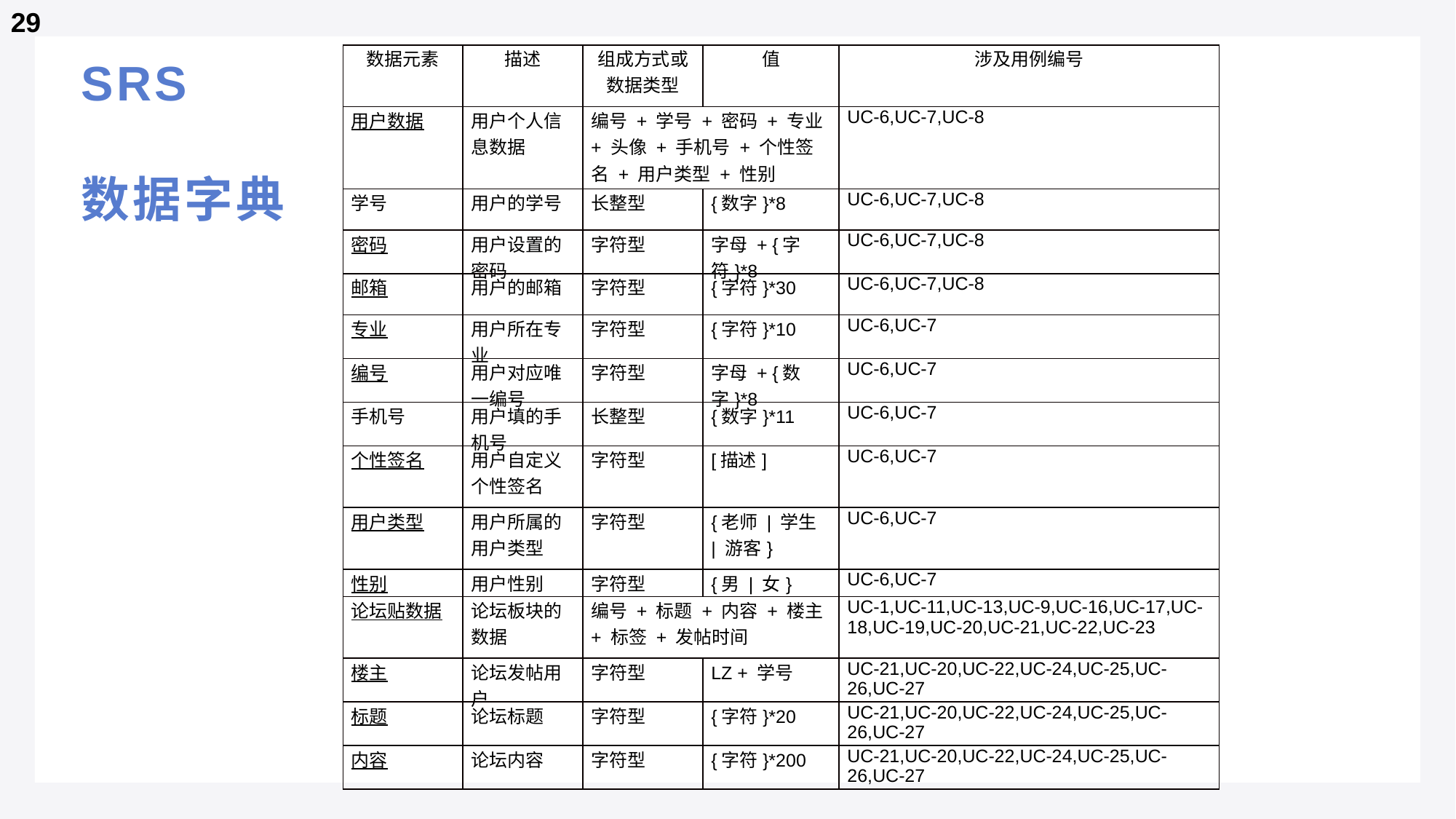

29
# SRS 数据字典
| 数据元素 | 描述 | 组成方式或数据类型 | 值 | 涉及用例编号 |
| --- | --- | --- | --- | --- |
| 用户数据 | 用户个人信息数据 | 编号 + 学号 + 密码 + 专业 + 头像 + 手机号 + 个性签名 + 用户类型 + 性别 |  | UC-6,UC-7,UC-8 |
| 学号 | 用户的学号 | 长整型 | {数字}\*8 | UC-6,UC-7,UC-8 |
| 密码 | 用户设置的密码 | 字符型 | 字母 + {字符}\*8 | UC-6,UC-7,UC-8 |
| 邮箱 | 用户的邮箱 | 字符型 | {字符}\*30 | UC-6,UC-7,UC-8 |
| 专业 | 用户所在专业 | 字符型 | {字符}\*10 | UC-6,UC-7 |
| 编号 | 用户对应唯一编号 | 字符型 | 字母 + {数字}\*8 | UC-6,UC-7 |
| 手机号 | 用户填的手机号 | 长整型 | {数字}\*11 | UC-6,UC-7 |
| 个性签名 | 用户自定义个性签名 | 字符型 | [描述] | UC-6,UC-7 |
| 用户类型 | 用户所属的用户类型 | 字符型 | {老师 | 学生 | 游客} | UC-6,UC-7 |
| 性别 | 用户性别 | 字符型 | {男 | 女} | UC-6,UC-7 |
| 论坛贴数据 | 论坛板块的数据 | 编号 + 标题 + 内容 + 楼主 + 标签 + 发帖时间 |  | UC-1,UC-11,UC-13,UC-9,UC-16,UC-17,UC-18,UC-19,UC-20,UC-21,UC-22,UC-23 |
| 楼主 | 论坛发帖用户 | 字符型 | LZ + 学号 | UC-21,UC-20,UC-22,UC-24,UC-25,UC-26,UC-27 |
| 标题 | 论坛标题 | 字符型 | {字符}\*20 | UC-21,UC-20,UC-22,UC-24,UC-25,UC-26,UC-27 |
| 内容 | 论坛内容 | 字符型 | {字符}\*200 | UC-21,UC-20,UC-22,UC-24,UC-25,UC-26,UC-27 |
权力
1.深入用户群体，用户沟通
2.协助、引导用户做出决策
3.作为开发组和用户之间的桥梁
权力